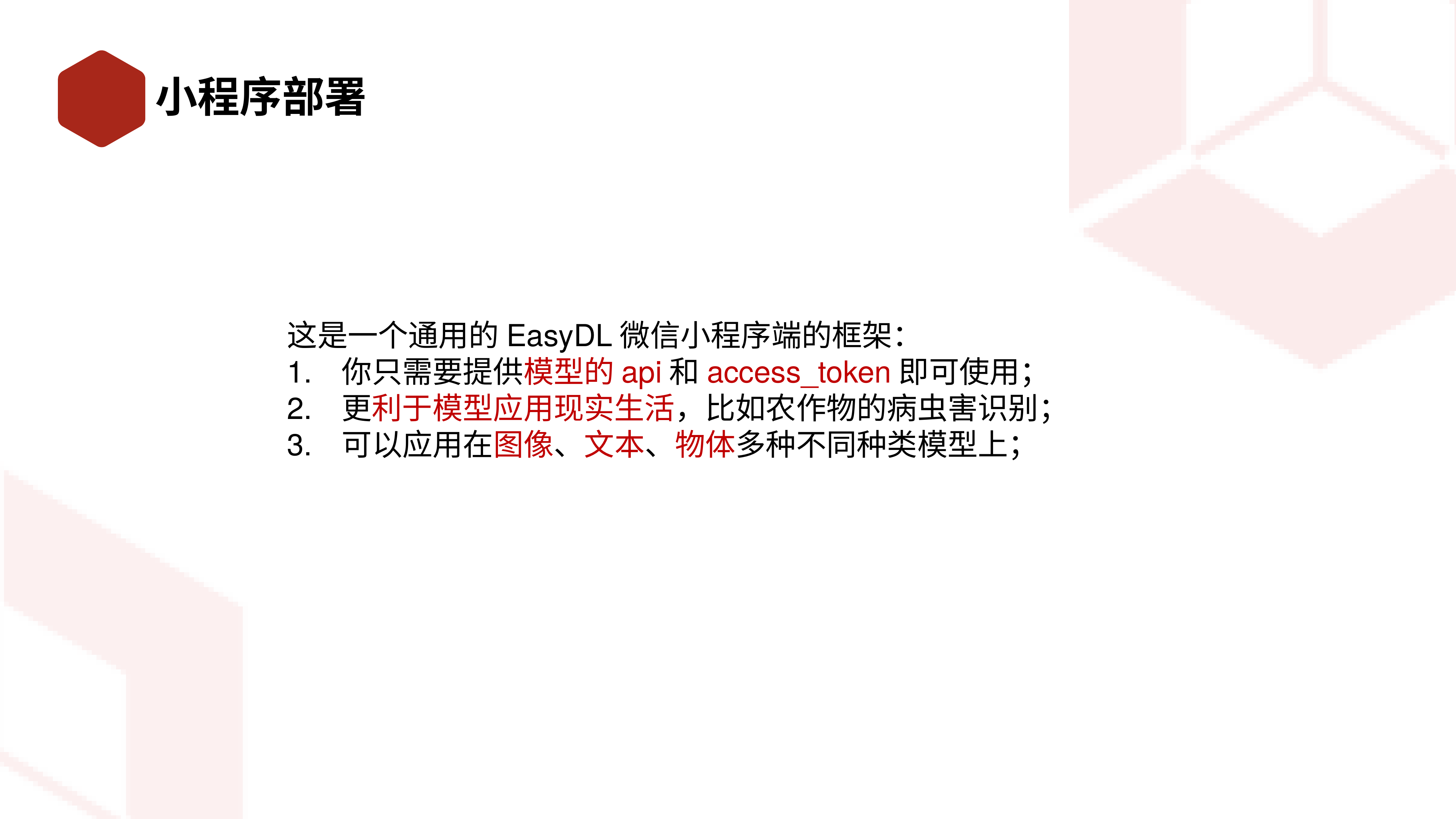

# 小程序部署
这是一个通用的EasyDL微信小程序端的框架：
你只需要提供模型的api和access_token即可使用；
更利于模型应用现实生活，比如农作物的病虫害识别；
可以应用在图像、文本、物体多种不同种类模型上；